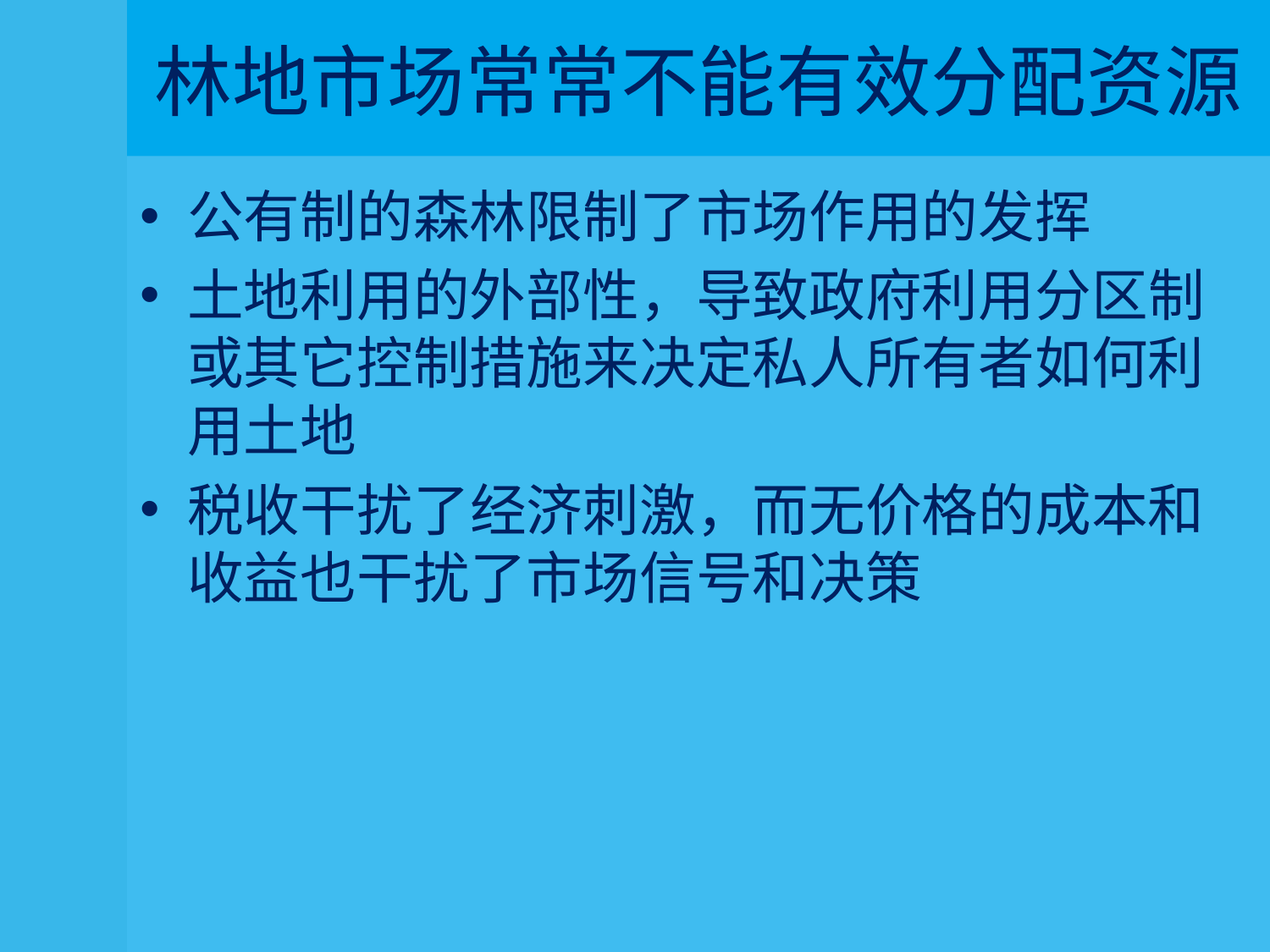

# 林地市场常常不能有效分配资源
公有制的森林限制了市场作用的发挥
土地利用的外部性，导致政府利用分区制或其它控制措施来决定私人所有者如何利用土地
税收干扰了经济刺激，而无价格的成本和收益也干扰了市场信号和决策